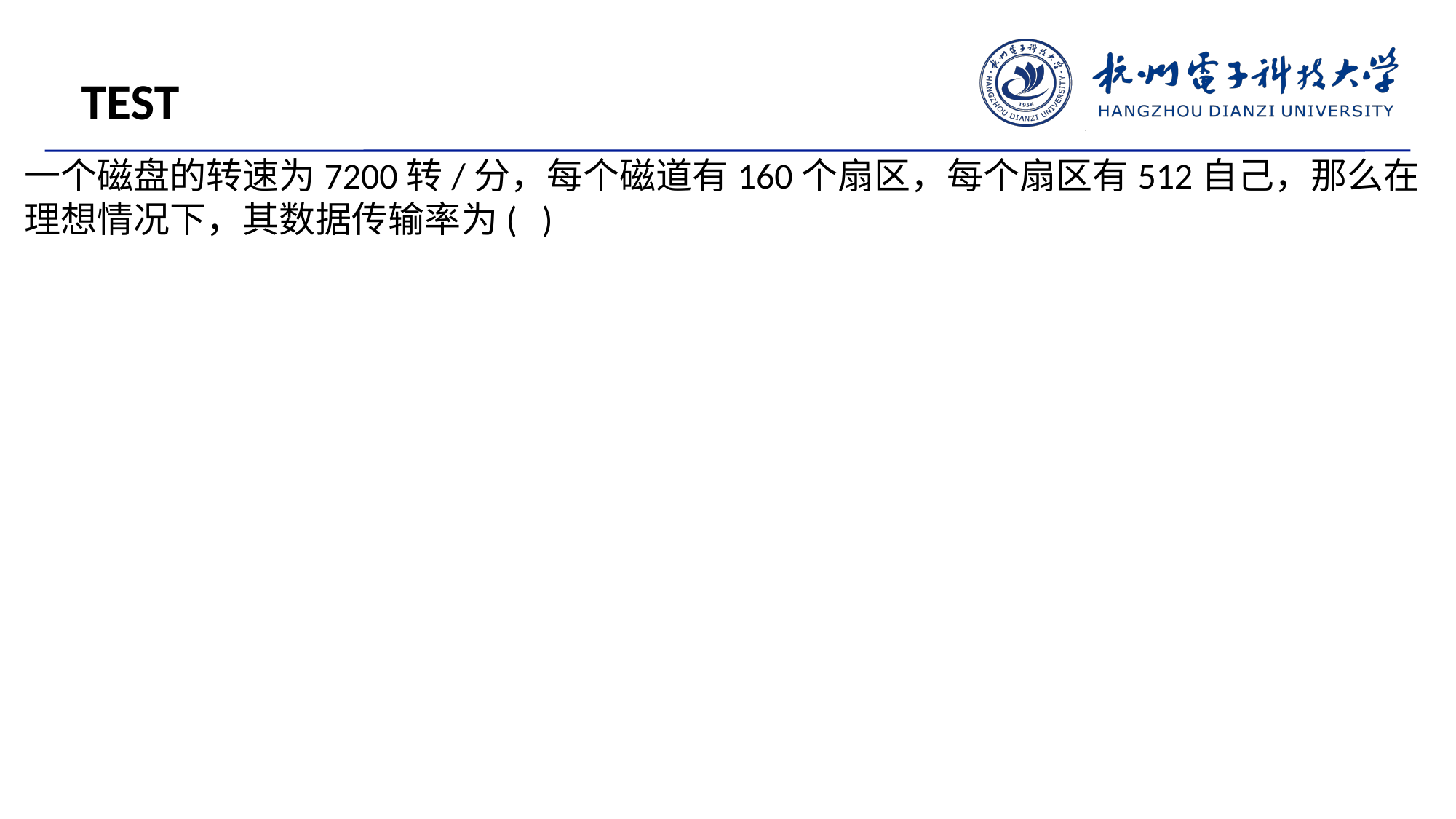

TEST
一个磁盘的转速为7200转/分，每个磁道有160个扇区，每个扇区有512自己，那么在理想情况下，其数据传输率为(   )